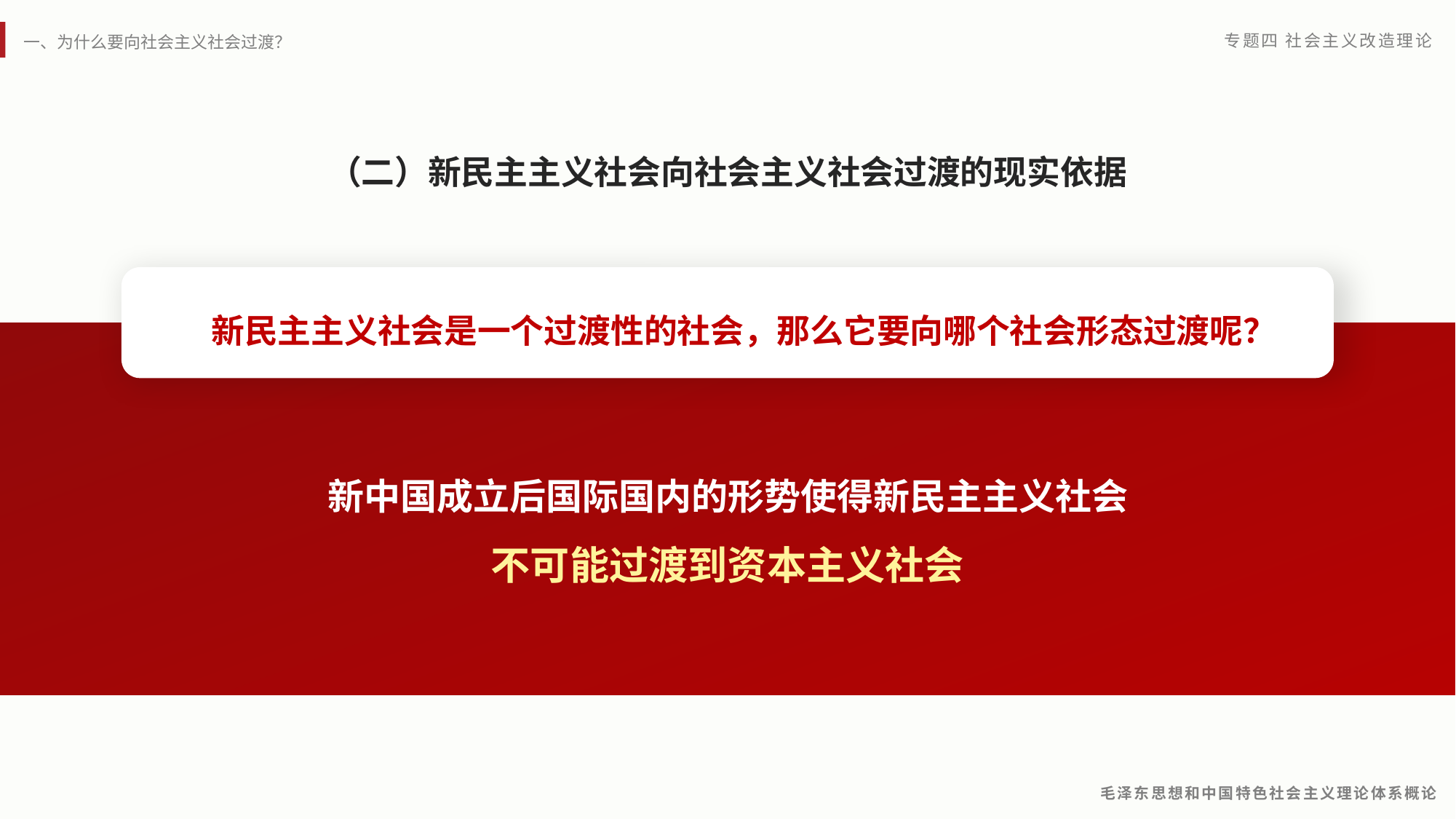

（二）新民主主义社会向社会主义社会过渡的现实依据

新民主主义社会是一个过渡性的社会，那么它要向哪个社会形态过渡呢？

新中国成立后国际国内的形势使得新民主主义社会
不可能过渡到资本主义社会